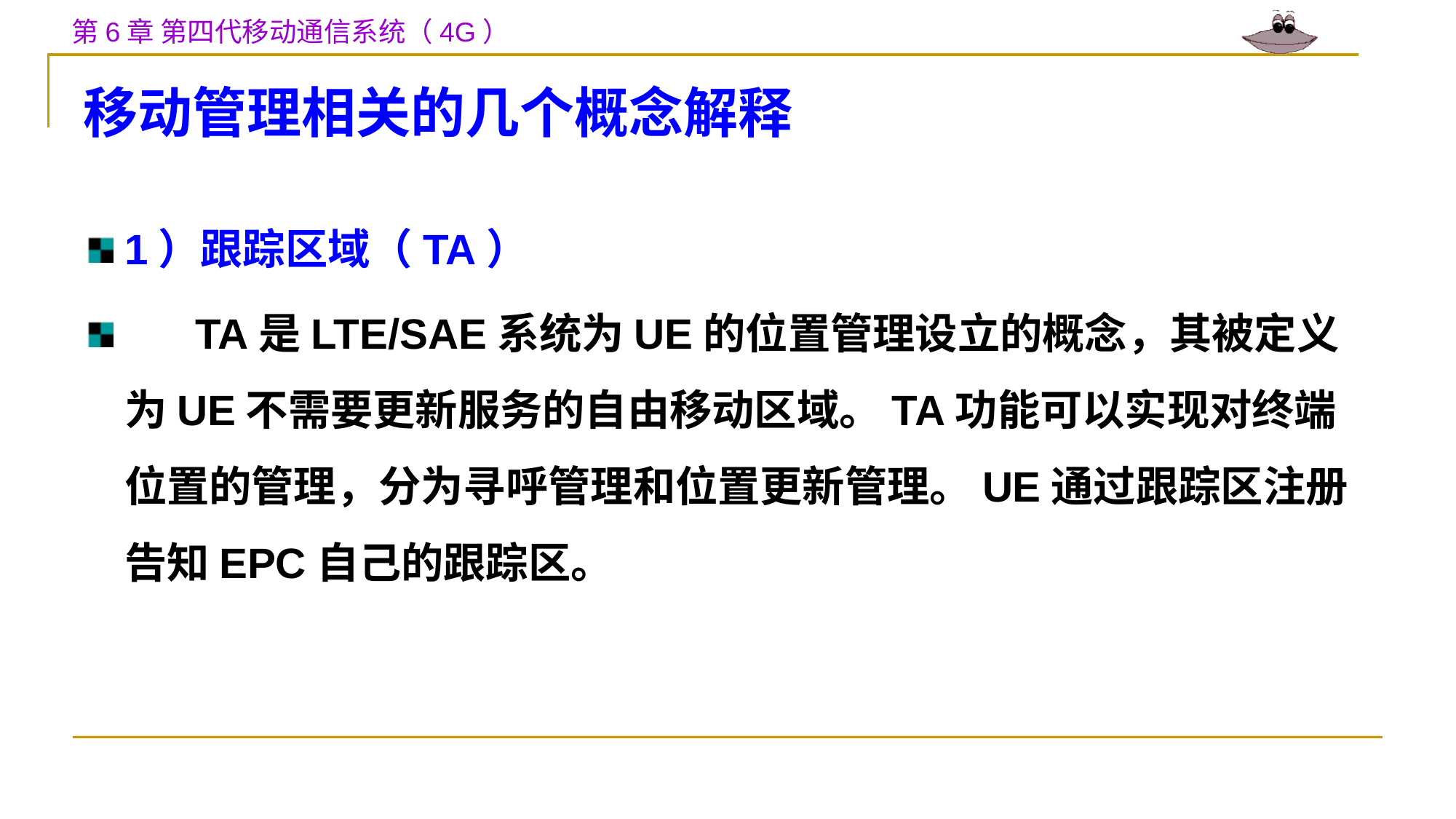

# 移动管理相关的几个概念解释
1）跟踪区域（TA）
      TA是LTE/SAE系统为UE的位置管理设立的概念，其被定义为UE不需要更新服务的自由移动区域。TA功能可以实现对终端位置的管理，分为寻呼管理和位置更新管理。UE通过跟踪区注册告知EPC自己的跟踪区。